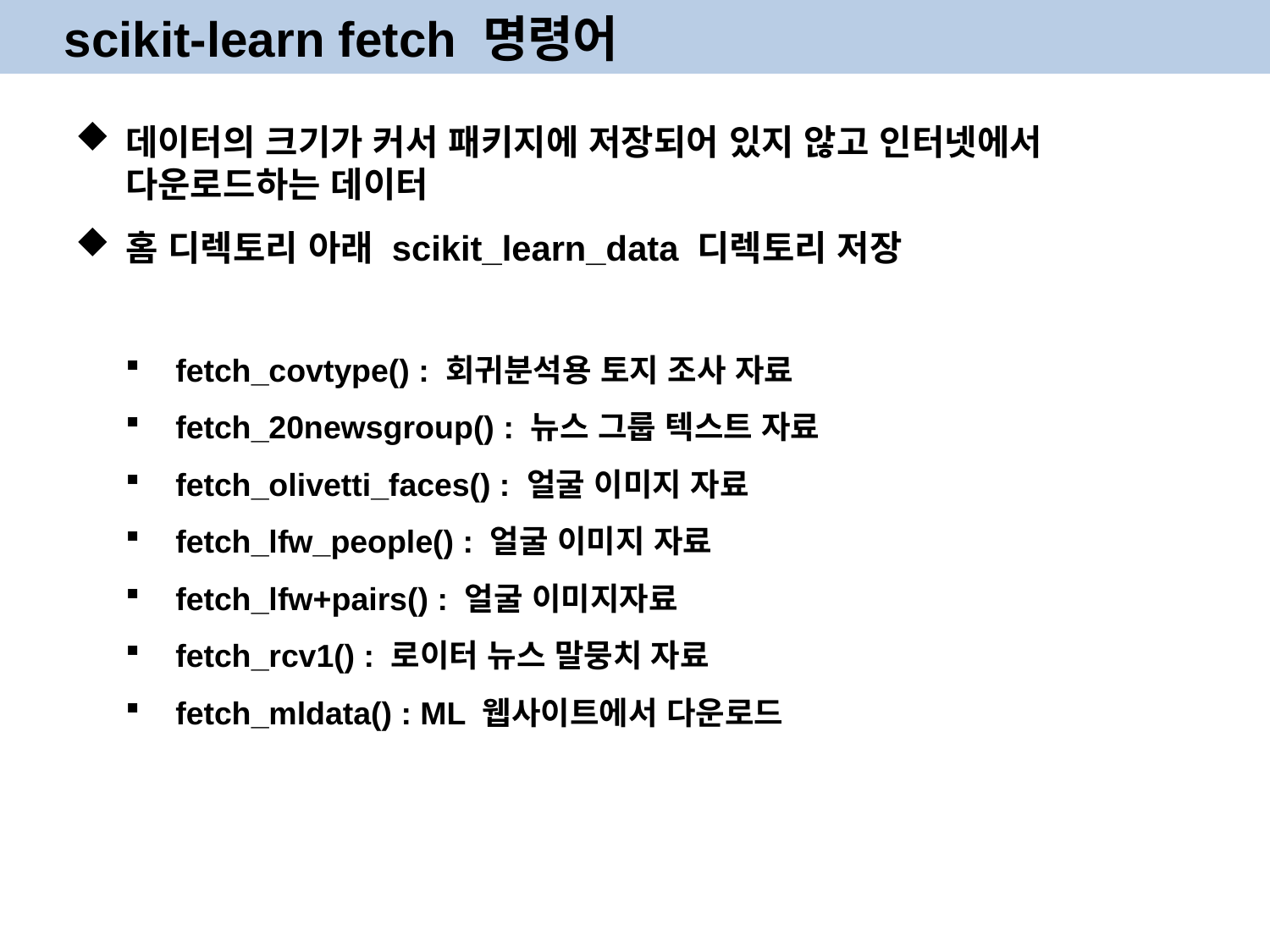

scikit-learn fetch 명령어
데이터의 크기가 커서 패키지에 저장되어 있지 않고 인터넷에서 다운로드하는 데이터
홈 디렉토리 아래 scikit_learn_data 디렉토리 저장

fetch_covtype() : 회귀분석용 토지 조사 자료
fetch_20newsgroup() : 뉴스 그룹 텍스트 자료
fetch_olivetti_faces() : 얼굴 이미지 자료
fetch_lfw_people() : 얼굴 이미지 자료
fetch_lfw+pairs() : 얼굴 이미지자료
fetch_rcv1() : 로이터 뉴스 말뭉치 자료
fetch_mldata() : ML 웹사이트에서 다운로드